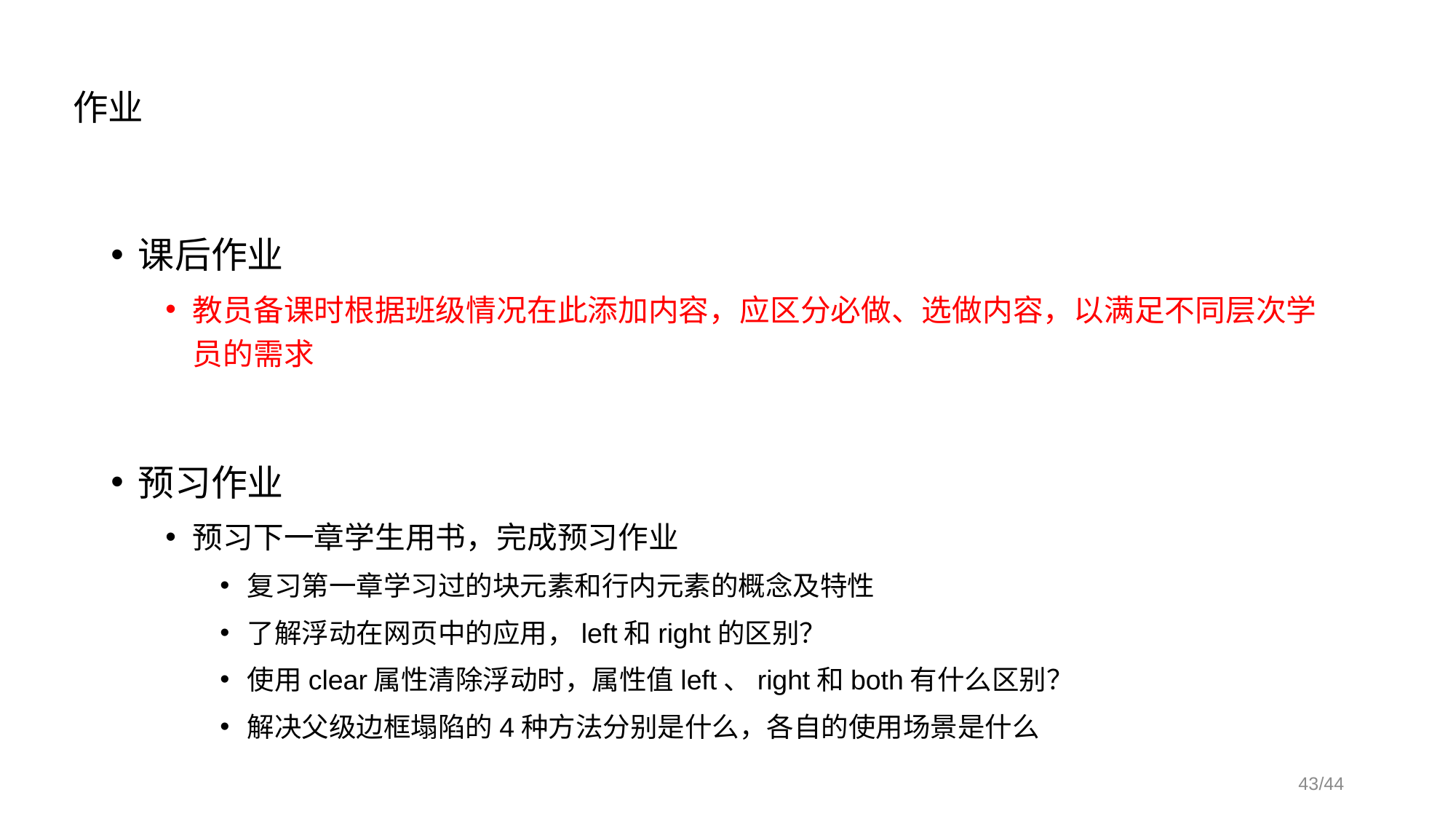

# 作业
课后作业
教员备课时根据班级情况在此添加内容，应区分必做、选做内容，以满足不同层次学员的需求

预习作业
预习下一章学生用书，完成预习作业
复习第一章学习过的块元素和行内元素的概念及特性
了解浮动在网页中的应用，left和right的区别？
使用clear属性清除浮动时，属性值left、right和both有什么区别？
解决父级边框塌陷的4种方法分别是什么，各自的使用场景是什么
43/44